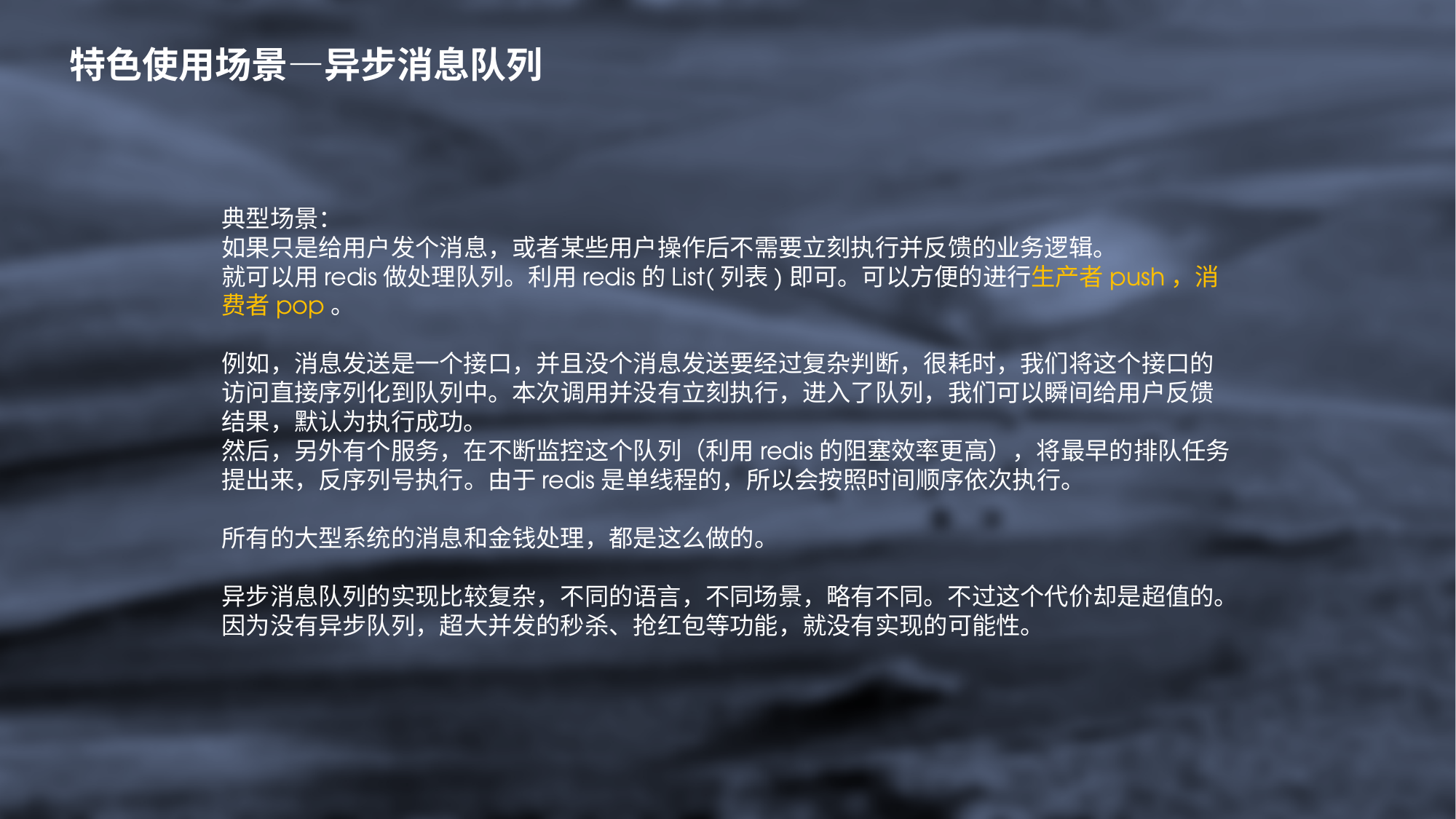

特色使用场景—异步消息队列
典型场景：
如果只是给用户发个消息，或者某些用户操作后不需要立刻执行并反馈的业务逻辑。
就可以用redis做处理队列。利用redis的List(列表)即可。可以方便的进行生产者push，消费者pop。

例如，消息发送是一个接口，并且没个消息发送要经过复杂判断，很耗时，我们将这个接口的访问直接序列化到队列中。本次调用并没有立刻执行，进入了队列，我们可以瞬间给用户反馈结果，默认为执行成功。
然后，另外有个服务，在不断监控这个队列（利用redis的阻塞效率更高），将最早的排队任务提出来，反序列号执行。由于redis是单线程的，所以会按照时间顺序依次执行。

所有的大型系统的消息和金钱处理，都是这么做的。

异步消息队列的实现比较复杂，不同的语言，不同场景，略有不同。不过这个代价却是超值的。
因为没有异步队列，超大并发的秒杀、抢红包等功能，就没有实现的可能性。